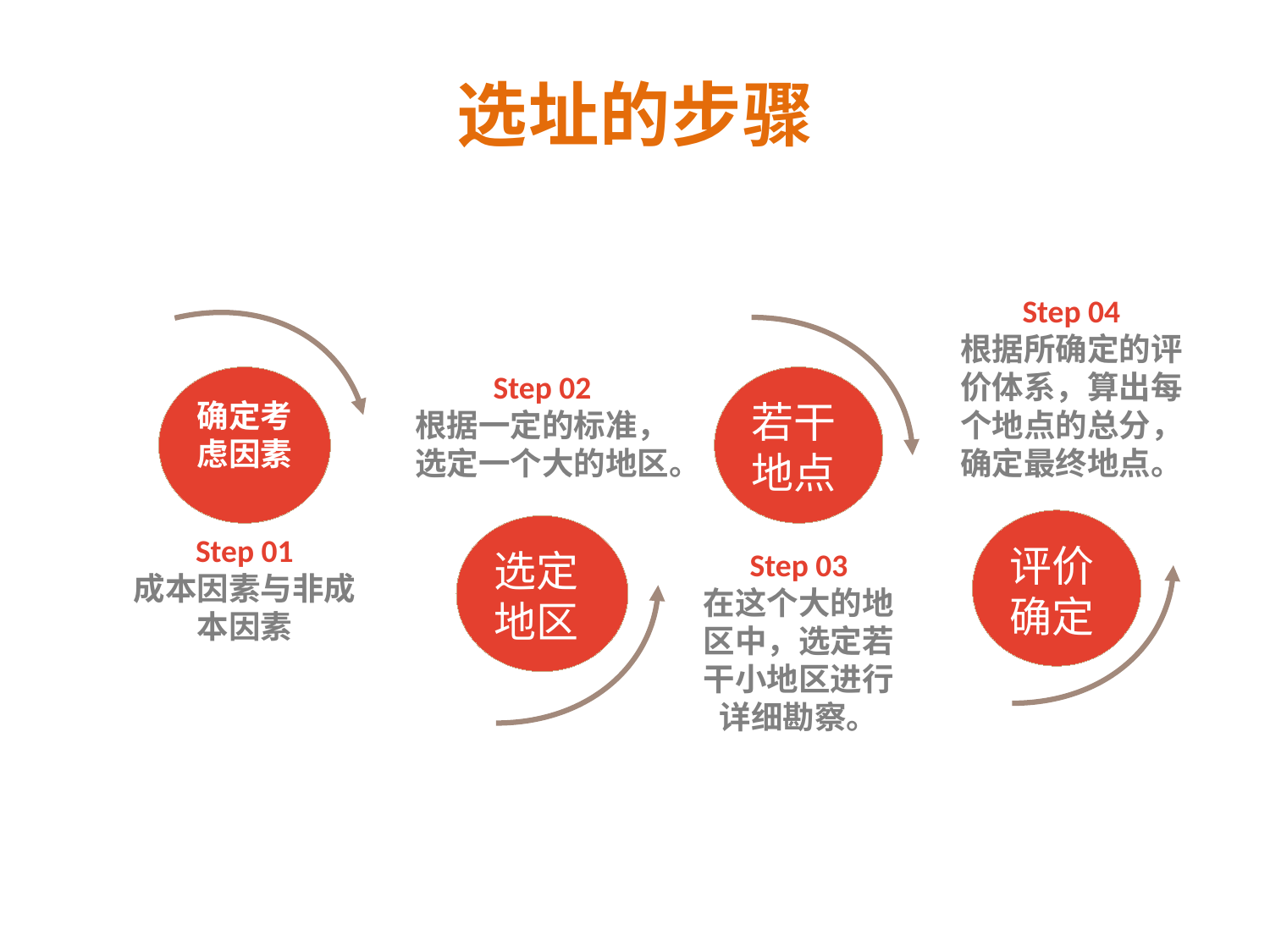

选址的步骤
Step 04
根据所确定的评价体系，算出每个地点的总分，确定最终地点。

Step 02
根据一定的标准，选定一个大的地区。
确定考虑因素
若干地点
评价确定
选定地区
Step 01
成本因素与非成本因素
Step 03
在这个大的地区中，选定若干小地区进行详细勘察。